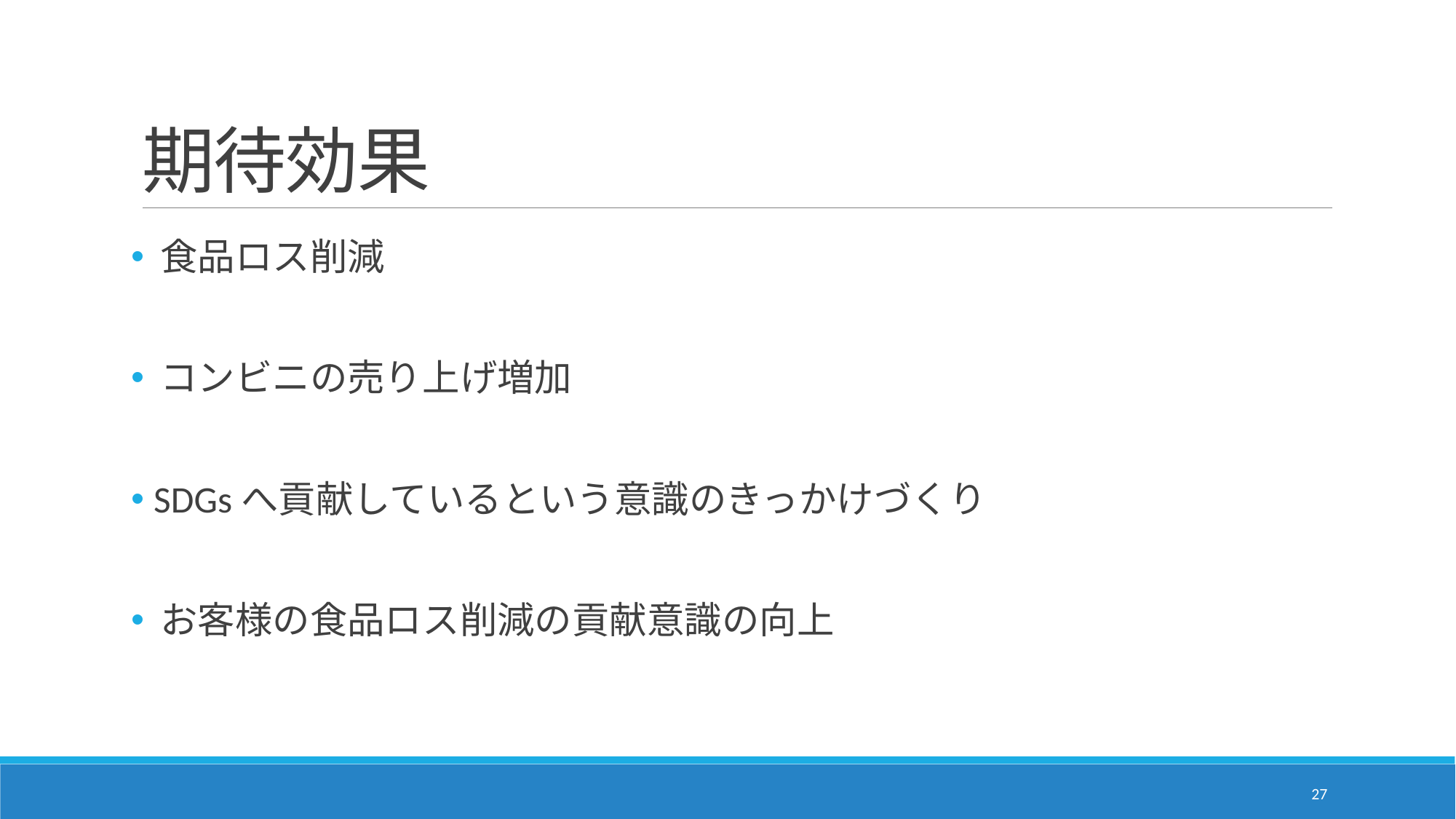

# 期待効果
 食品ロス削減

 コンビニの売り上げ増加

 SDGsへ貢献しているという意識のきっかけづくり

 お客様の食品ロス削減の貢献意識の向上

27